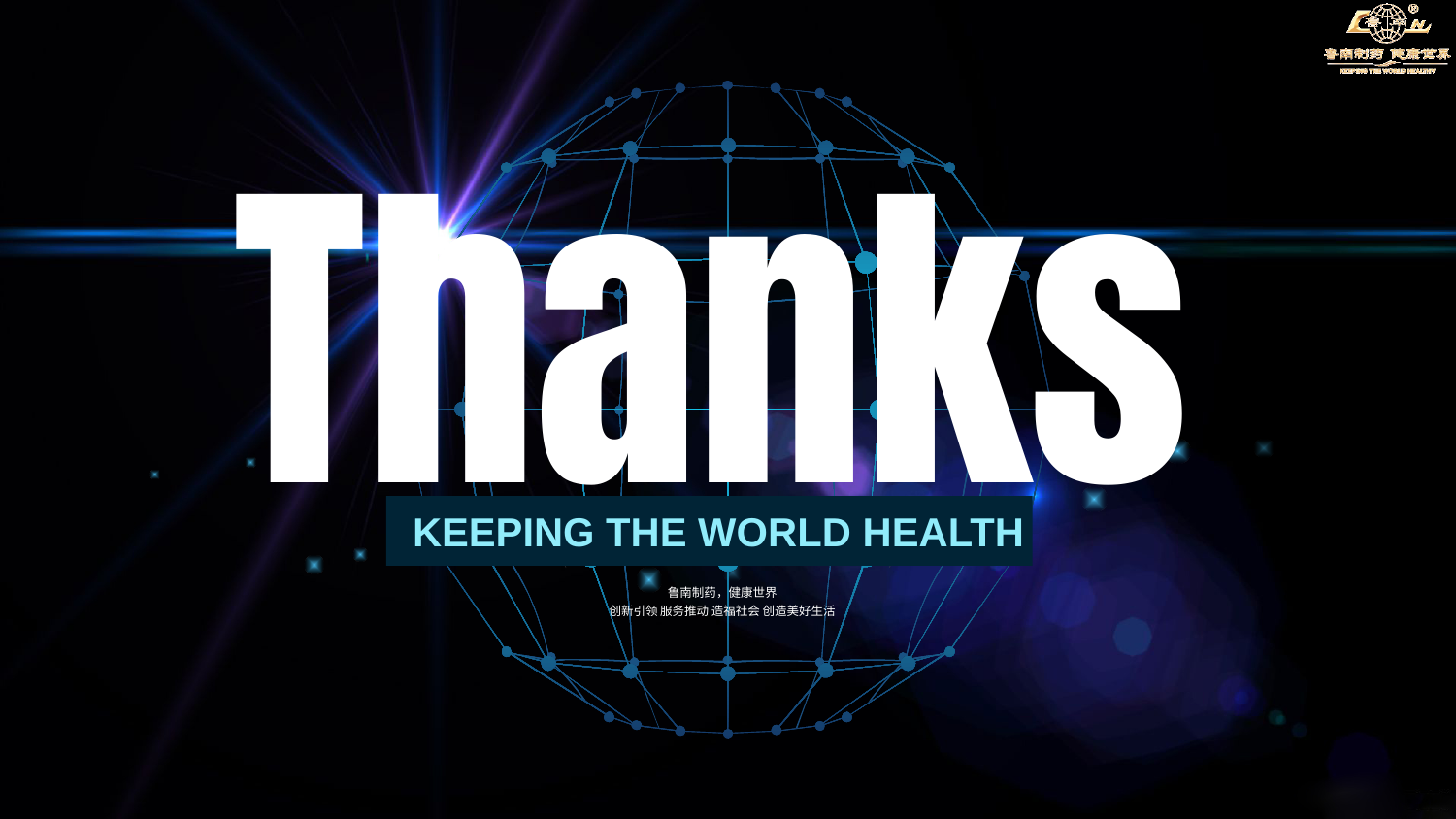

Thanks

KEEPING THE WORLD HEALTH

鲁南制药，健康世界
创新引领 服务推动 造福社会 创造美好生活